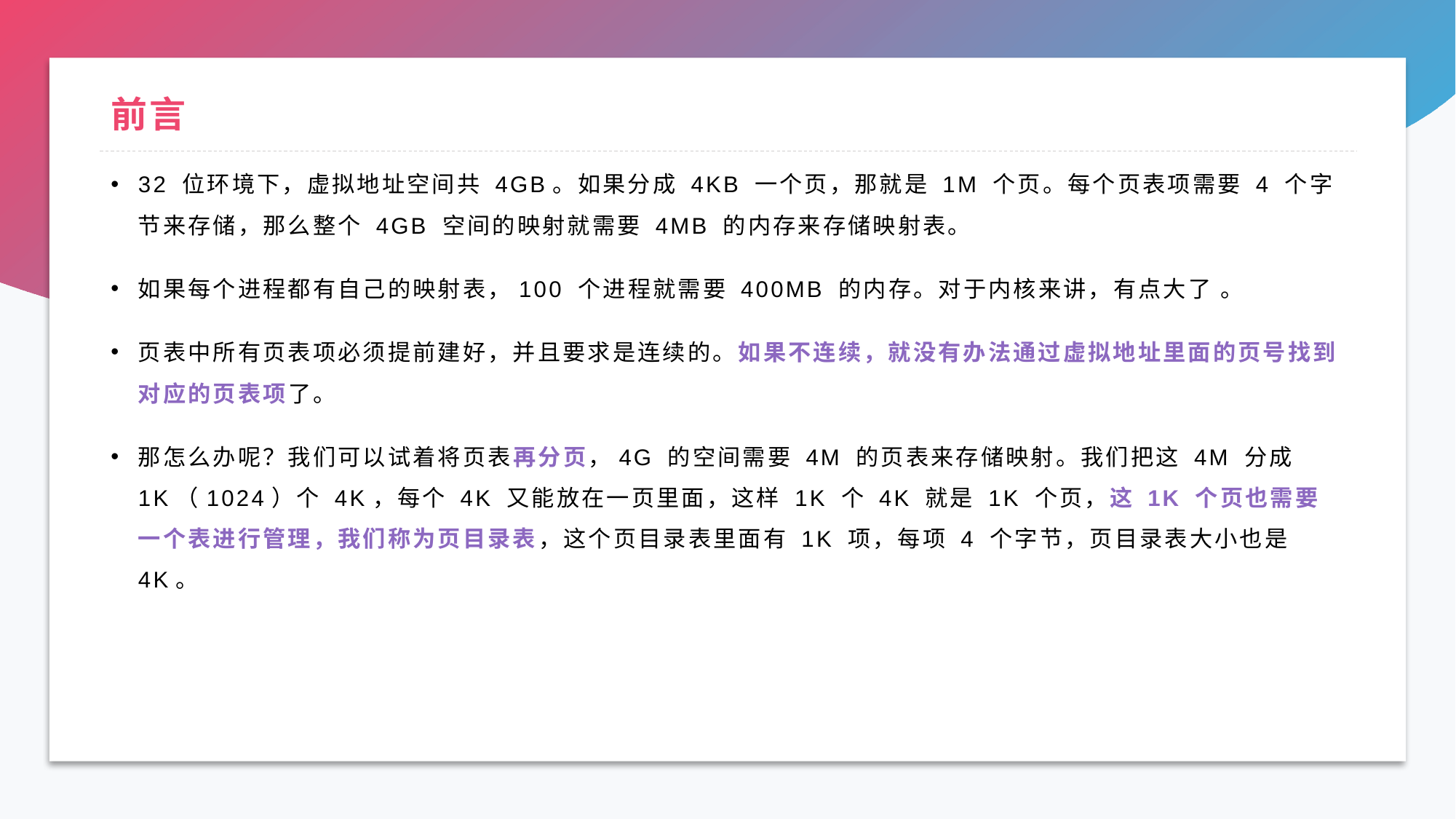

# 前言
32 位环境下，虚拟地址空间共 4GB。如果分成 4KB 一个页，那就是 1M 个页。每个页表项需要 4 个字节来存储，那么整个 4GB 空间的映射就需要 4MB 的内存来存储映射表。
如果每个进程都有自己的映射表，100 个进程就需要 400MB 的内存。对于内核来讲，有点大了 。
页表中所有页表项必须提前建好，并且要求是连续的。如果不连续，就没有办法通过虚拟地址里面的页号找到对应的页表项了。
那怎么办呢？我们可以试着将页表再分页，4G 的空间需要 4M 的页表来存储映射。我们把这 4M 分成 1K（1024）个 4K，每个 4K 又能放在一页里面，这样 1K 个 4K 就是 1K 个页，这 1K 个页也需要一个表进行管理，我们称为页目录表，这个页目录表里面有 1K 项，每项 4 个字节，页目录表大小也是 4K。